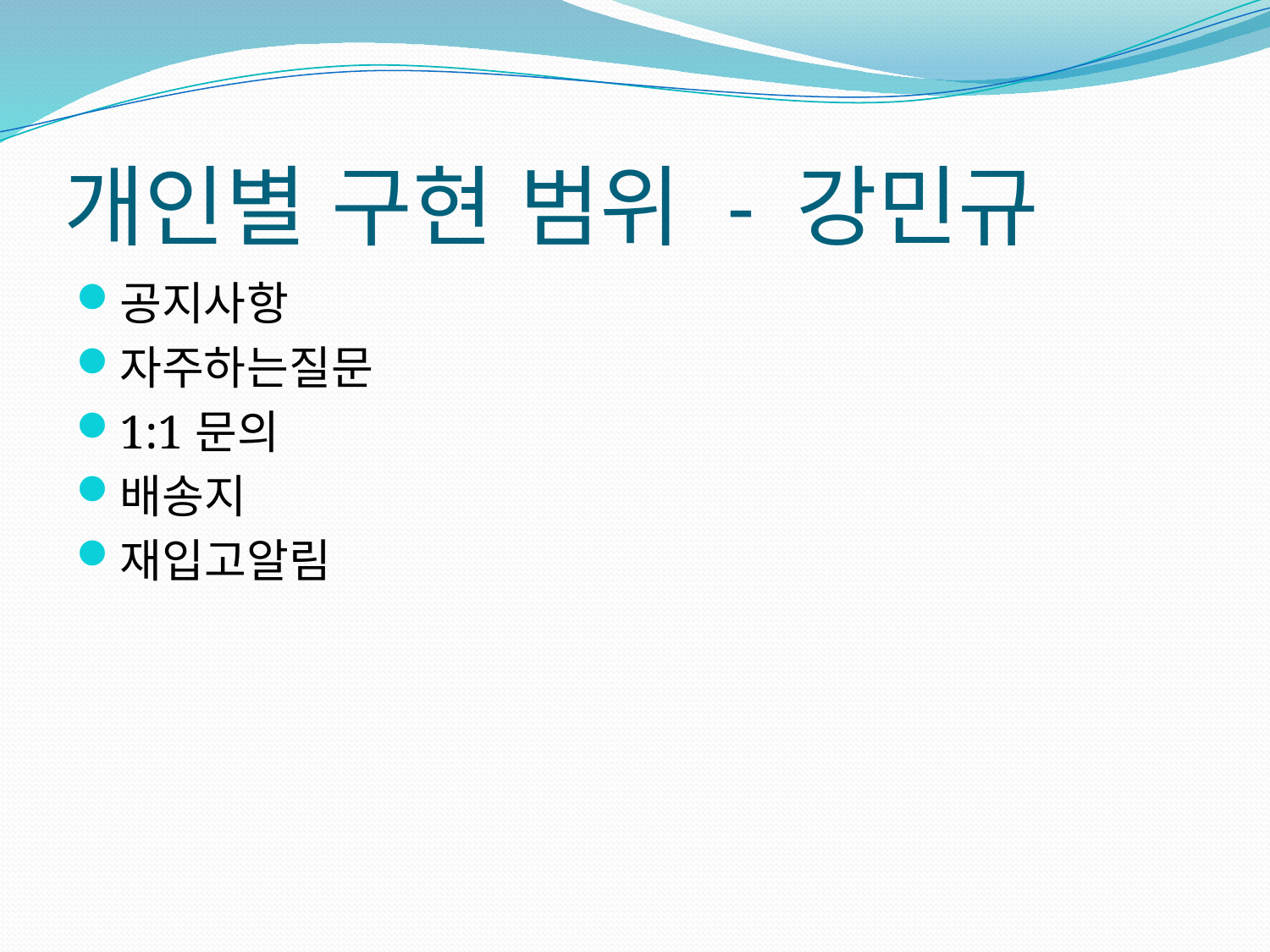

# 개인별 구현 범위 - 강민규
공지사항
자주하는질문
1:1문의
배송지
재입고알림